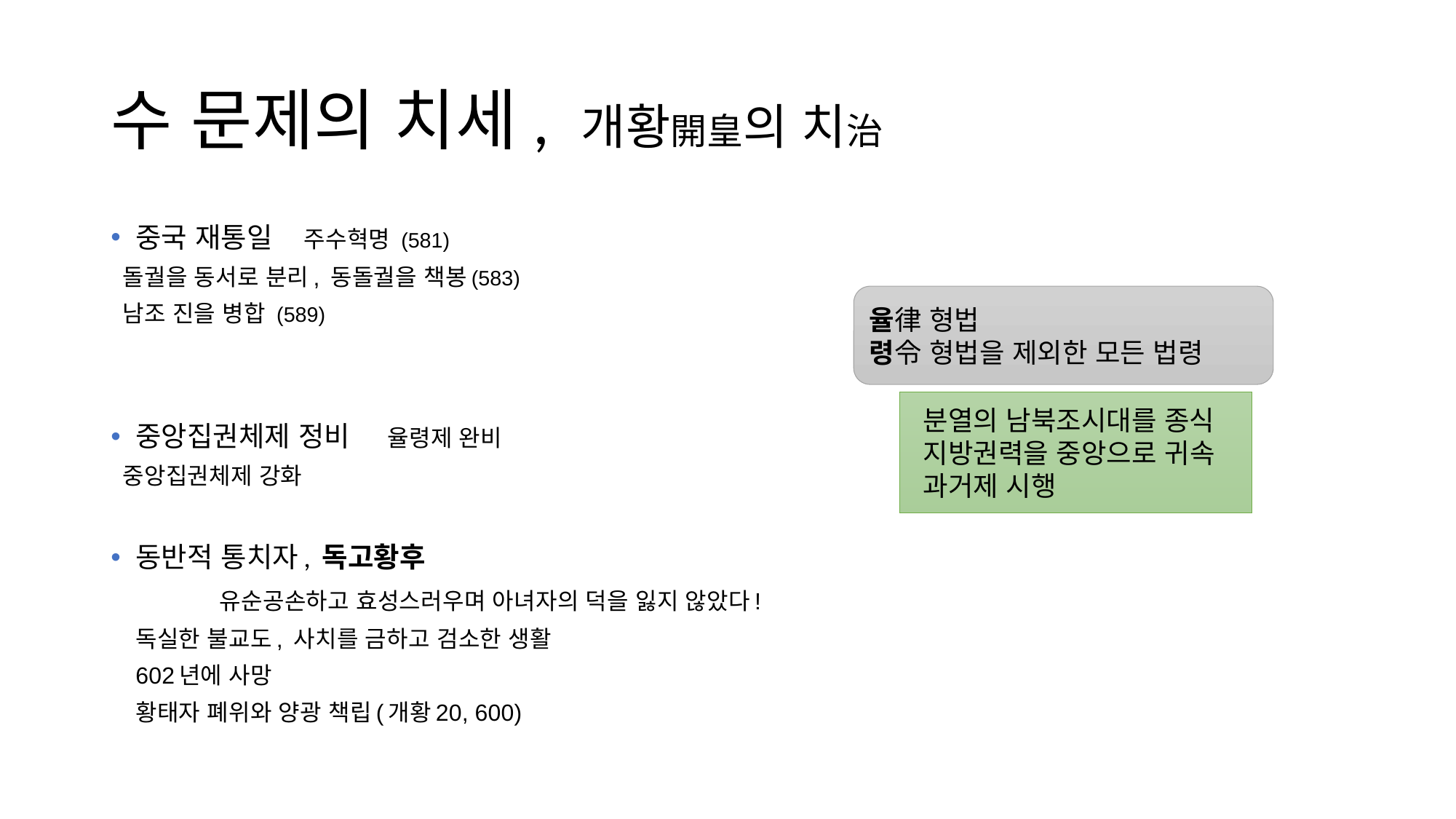

# 수 문제의 치세, 개황開皇의 치治
중국 재통일		주수혁명 (581)
				돌궐을 동서로 분리, 동돌궐을 책봉(583)
				남조 진을 병합 (589)

중앙집권체제 정비		율령제 완비
				중앙집권체제 강화

동반적 통치자, 독고황후
   		       	유순공손하고 효성스러우며 아녀자의 덕을 잃지 않았다!
				독실한 불교도, 사치를 금하고 검소한 생활
				602년에 사망
				황태자 폐위와 양광 책립(개황20, 600)
율律 형법
령令 형법을 제외한 모든 법령
분열의 남북조시대를 종식
지방권력을 중앙으로 귀속
과거제 시행